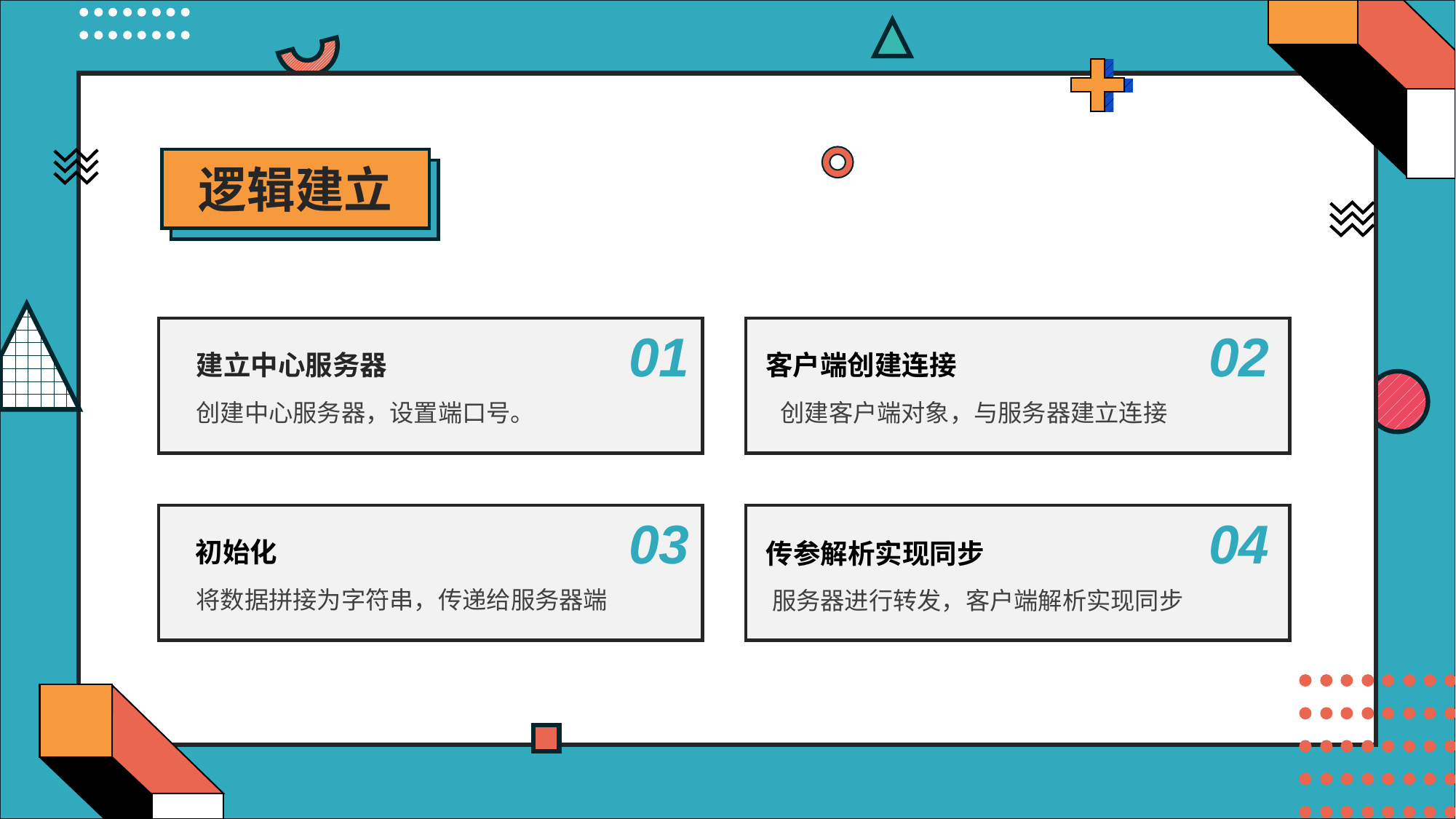

逻辑建立

01
02
建立中心服务器
客户端创建连接
创建中心服务器，设置端口号。
创建客户端对象，与服务器建立连接

03
04
初始化
传参解析实现同步
将数据拼接为字符串，传递给服务器端
服务器进行转发，客户端解析实现同步